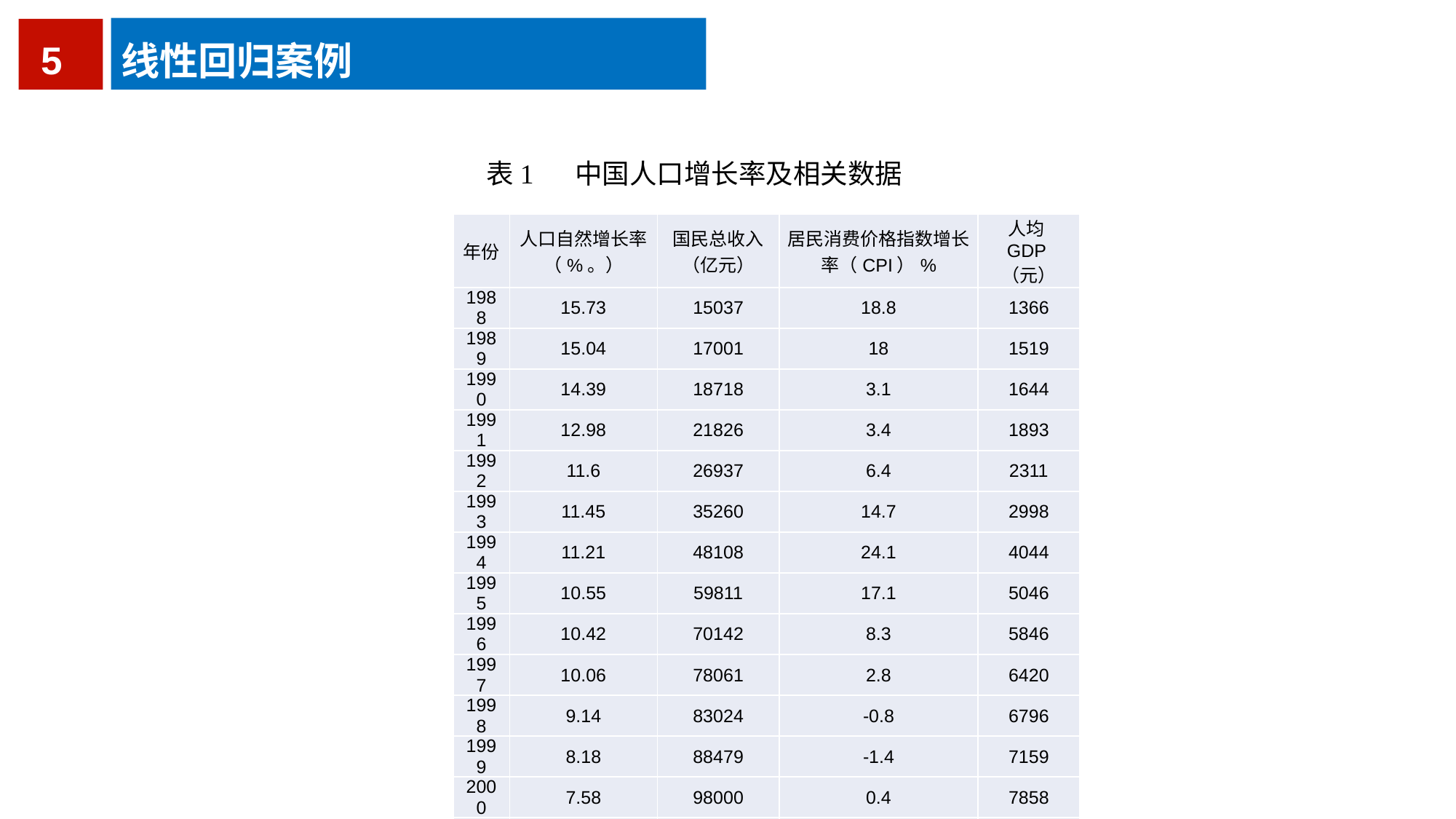

5
线性回归案例
表1     中国人口增长率及相关数据
| 年份 | 人口自然增长率（%。） | 国民总收入（亿元） | 居民消费价格指数增长率（CPI）% | 人均GDP（元） |
| --- | --- | --- | --- | --- |
| 1988 | 15.73 | 15037 | 18.8 | 1366 |
| 1989 | 15.04 | 17001 | 18 | 1519 |
| 1990 | 14.39 | 18718 | 3.1 | 1644 |
| 1991 | 12.98 | 21826 | 3.4 | 1893 |
| 1992 | 11.6 | 26937 | 6.4 | 2311 |
| 1993 | 11.45 | 35260 | 14.7 | 2998 |
| 1994 | 11.21 | 48108 | 24.1 | 4044 |
| 1995 | 10.55 | 59811 | 17.1 | 5046 |
| 1996 | 10.42 | 70142 | 8.3 | 5846 |
| 1997 | 10.06 | 78061 | 2.8 | 6420 |
| 1998 | 9.14 | 83024 | -0.8 | 6796 |
| 1999 | 8.18 | 88479 | -1.4 | 7159 |
| 2000 | 7.58 | 98000 | 0.4 | 7858 |
| 2001 | 6.95 | 108068 | 0.7 | 8622 |
| 2002 | 6.45 | 119096 | -0.8 | 9398 |
| 2003 | 6.01 | 135174 | 1.2 | 10542 |
| 2004 | 5.87 | 159587 | 3.9 | 12336 |
| 2005 | 5.89 | 184089 | 1.8 | 14040 |
| 2006 | 5.38 | 213132 | 1.5 | 16024 |